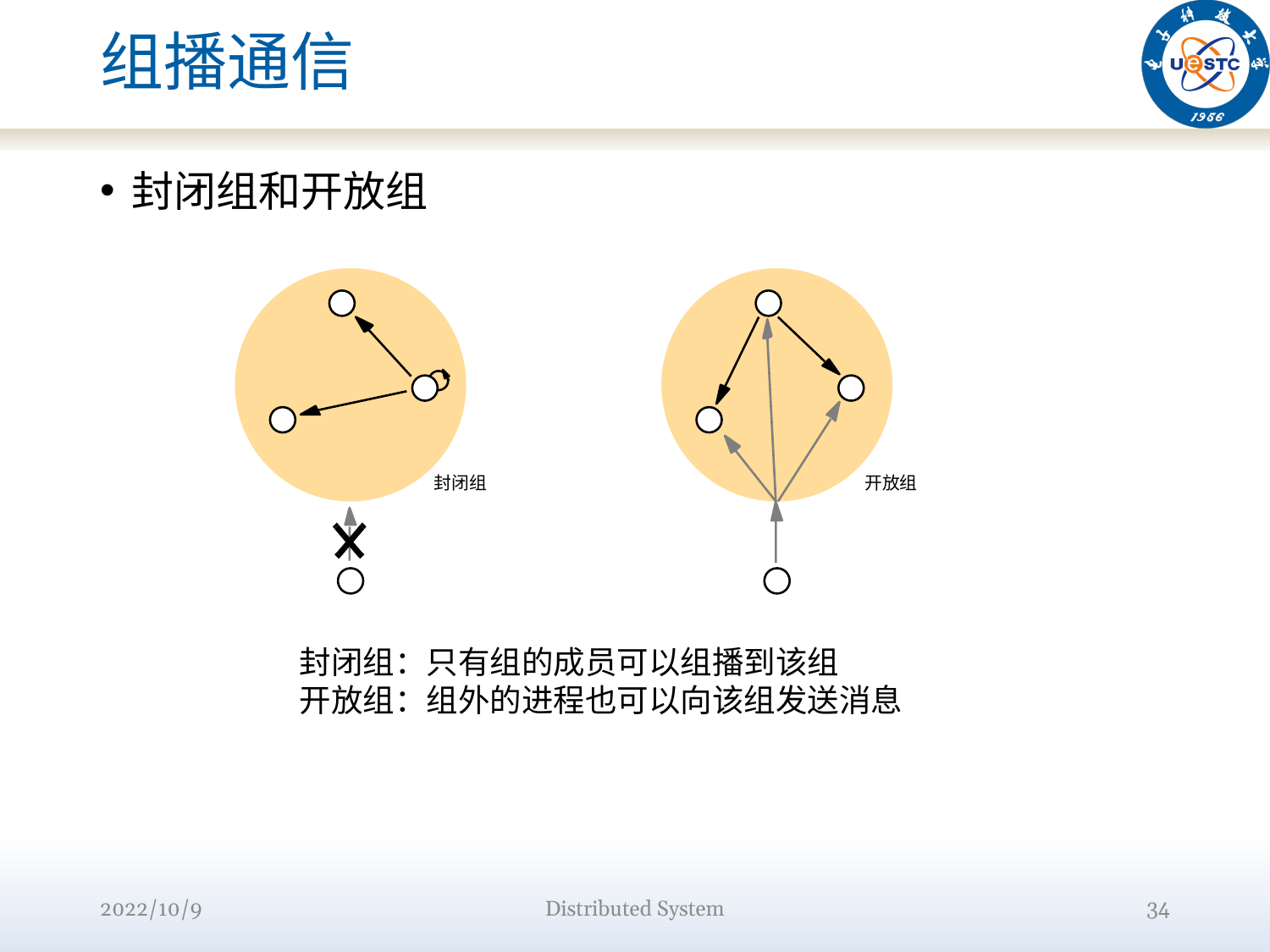

# 组播通信
封闭组和开放组

封闭组
开放组

封闭组：只有组的成员可以组播到该组
开放组：组外的进程也可以向该组发送消息
2022/10/9
Distributed System
34